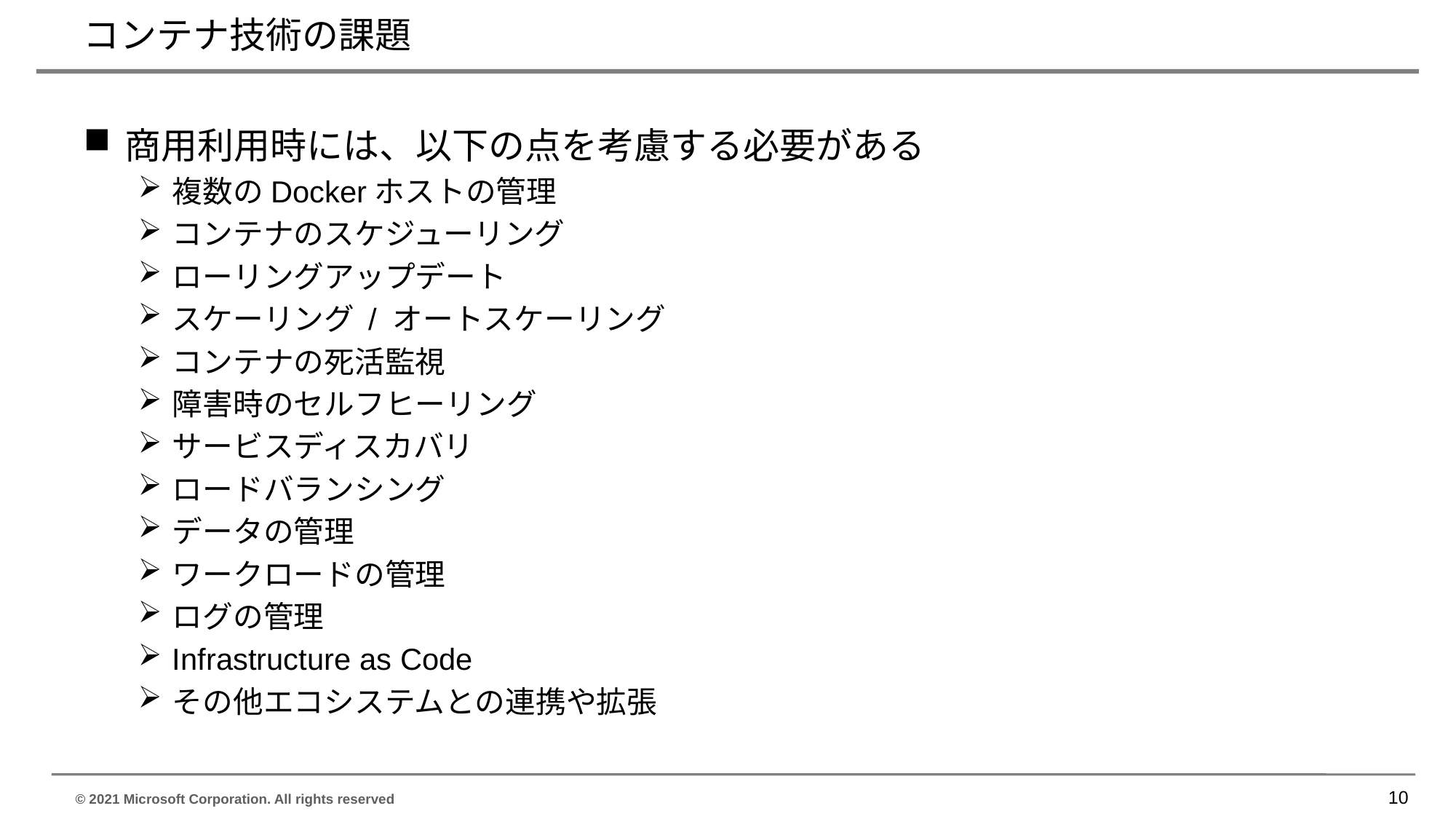

# コンテナ技術の課題
商用利用時には、以下の点を考慮する必要がある
複数のDockerホストの管理
コンテナのスケジューリング
ローリングアップデート
スケーリング / オートスケーリング
コンテナの死活監視
障害時のセルフヒーリング
サービスディスカバリ
ロードバランシング
データの管理
ワークロードの管理
ログの管理
Infrastructure as Code
その他エコシステムとの連携や拡張

10